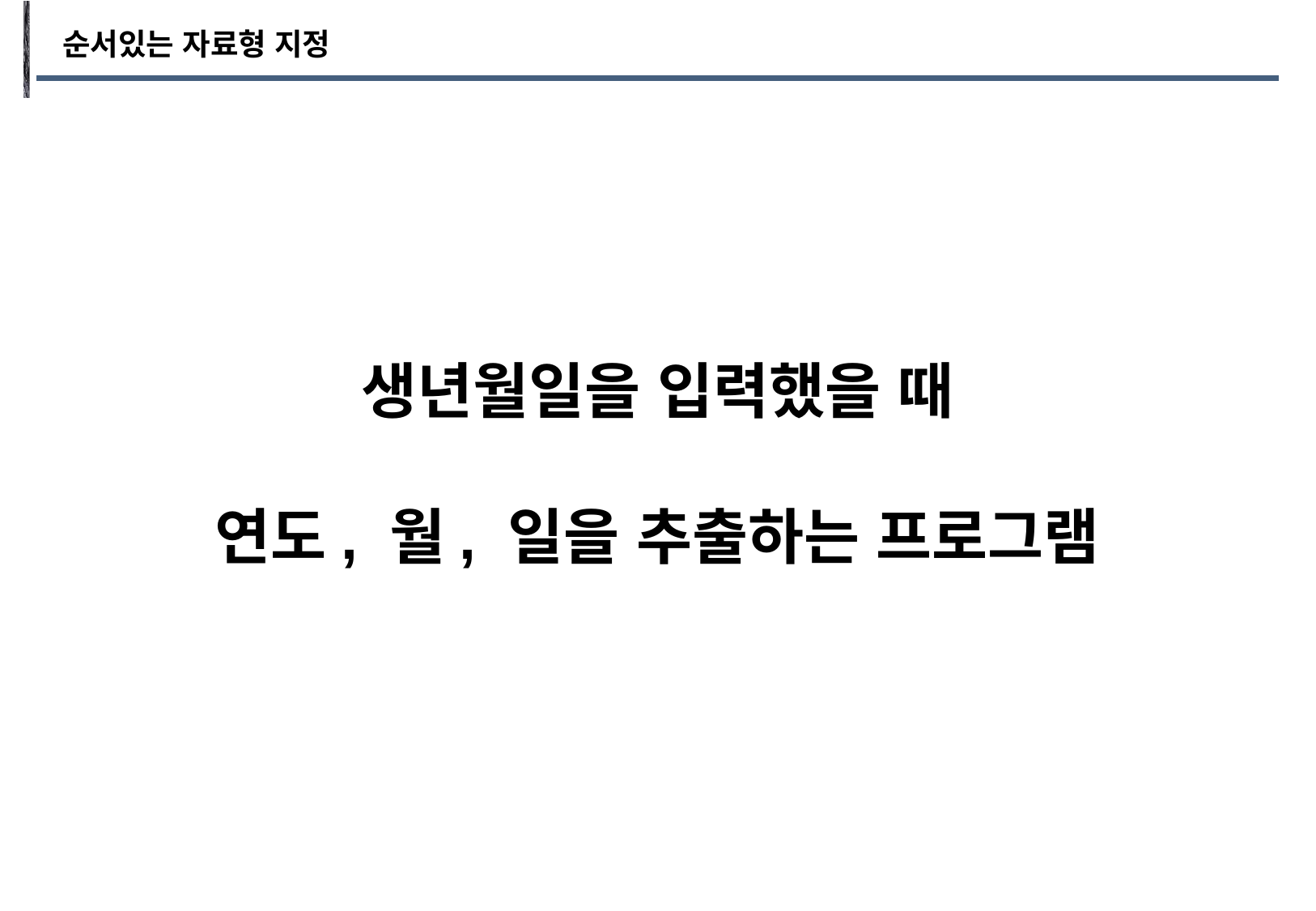

순서있는 자료형 지정

생년월일을 입력했을 때

연도, 월, 일을 추출하는 프로그램